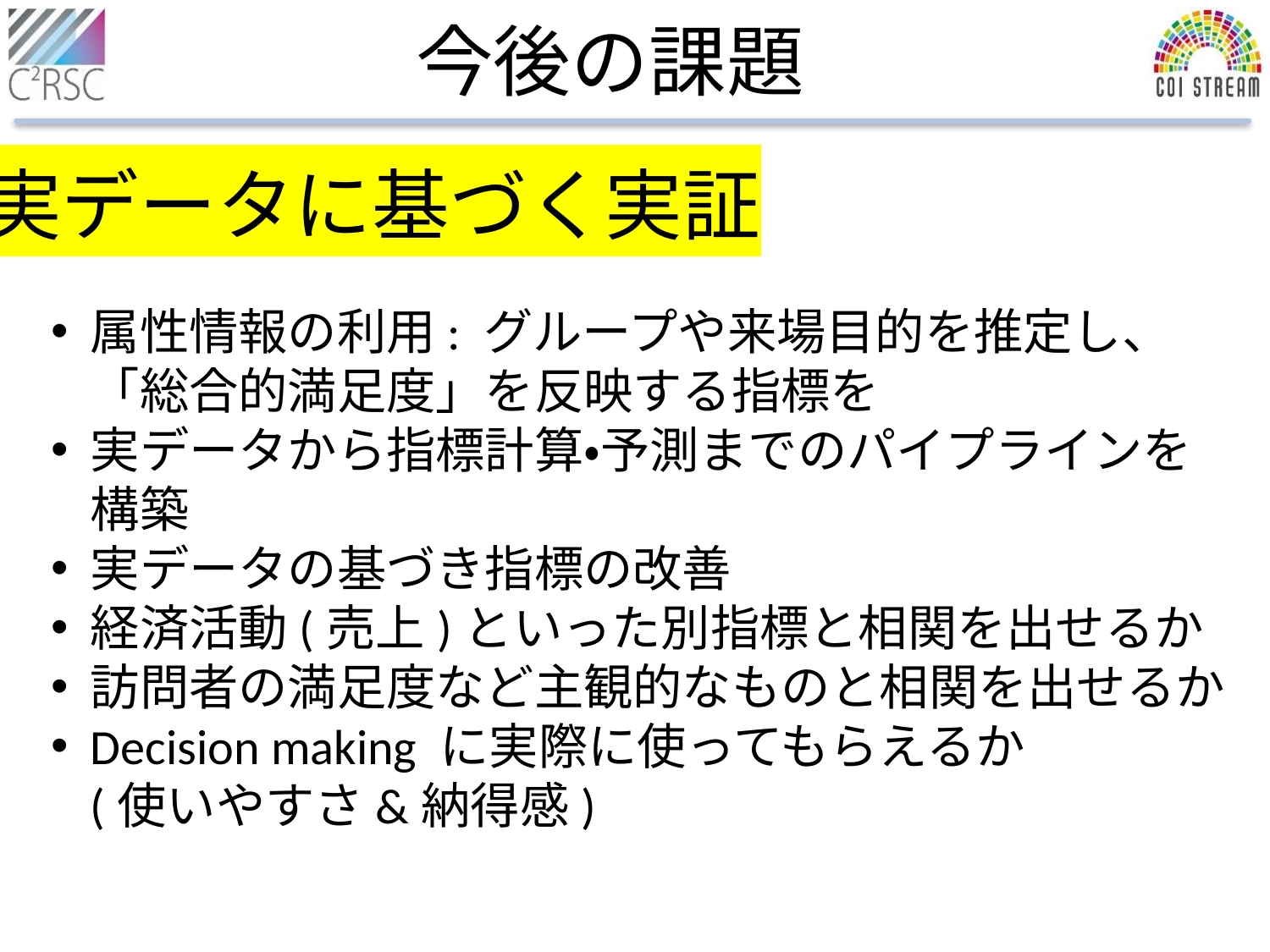

今後の課題
実データに基づく実証
属性情報の利用: グループや来場目的を推定し、
「総合的満足度」を反映する指標を
実データから指標計算・予測までのパイプラインを構築
実データの基づき指標の改善
経済活動(売上)といった別指標と相関を出せるか
訪問者の満足度など主観的なものと相関を出せるか
Decision making に実際に使ってもらえるか
(使いやすさ&納得感)